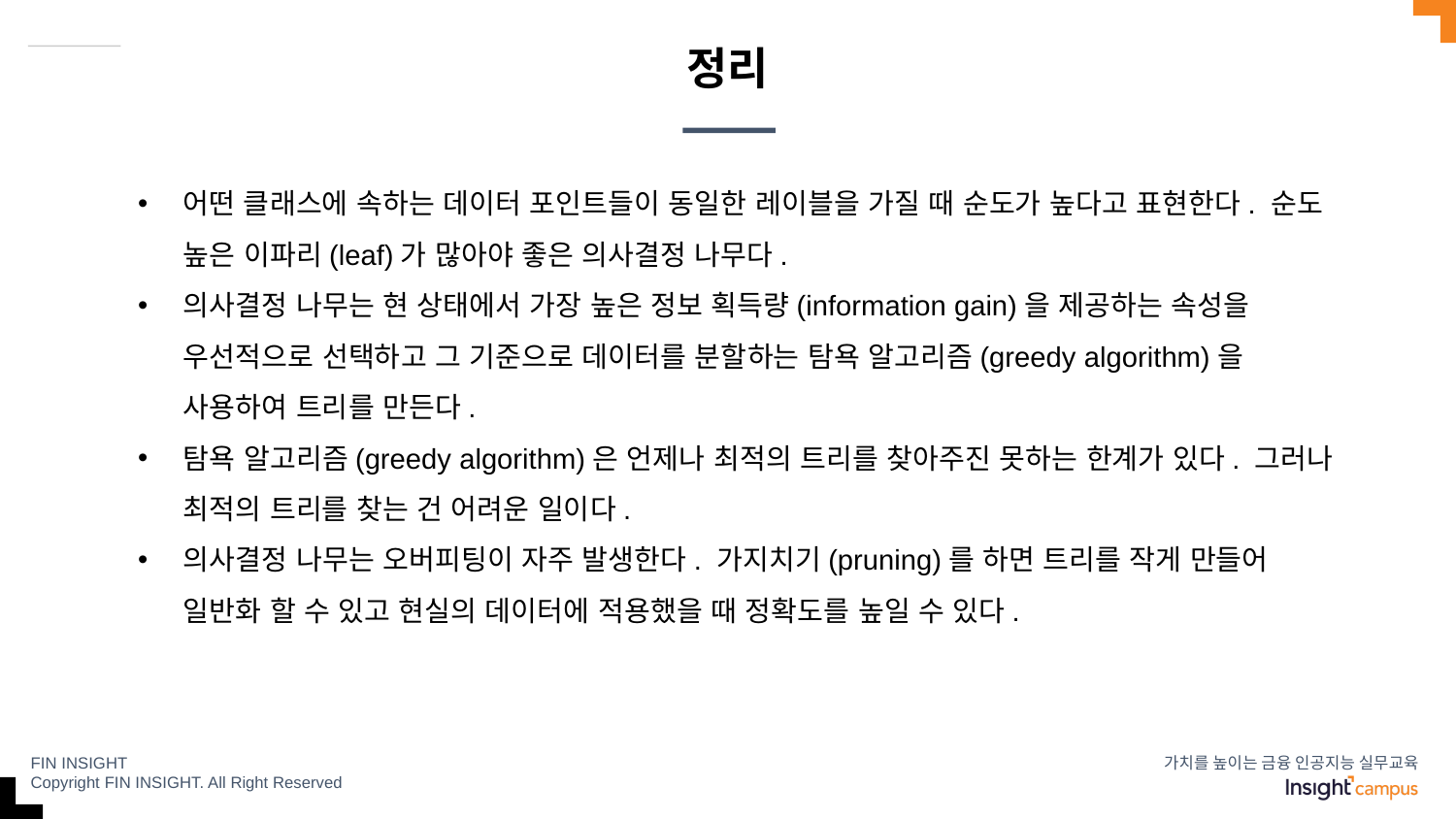

# 정리
어떤 클래스에 속하는 데이터 포인트들이 동일한 레이블을 가질 때 순도가 높다고 표현한다. 순도 높은 이파리(leaf)가 많아야 좋은 의사결정 나무다.
의사결정 나무는 현 상태에서 가장 높은 정보 획득량(information gain)을 제공하는 속성을 우선적으로 선택하고 그 기준으로 데이터를 분할하는 탐욕 알고리즘(greedy algorithm)을 사용하여 트리를 만든다.
탐욕 알고리즘(greedy algorithm)은 언제나 최적의 트리를 찾아주진 못하는 한계가 있다. 그러나 최적의 트리를 찾는 건 어려운 일이다.
의사결정 나무는 오버피팅이 자주 발생한다. 가지치기(pruning)를 하면 트리를 작게 만들어 일반화 할 수 있고 현실의 데이터에 적용했을 때 정확도를 높일 수 있다.